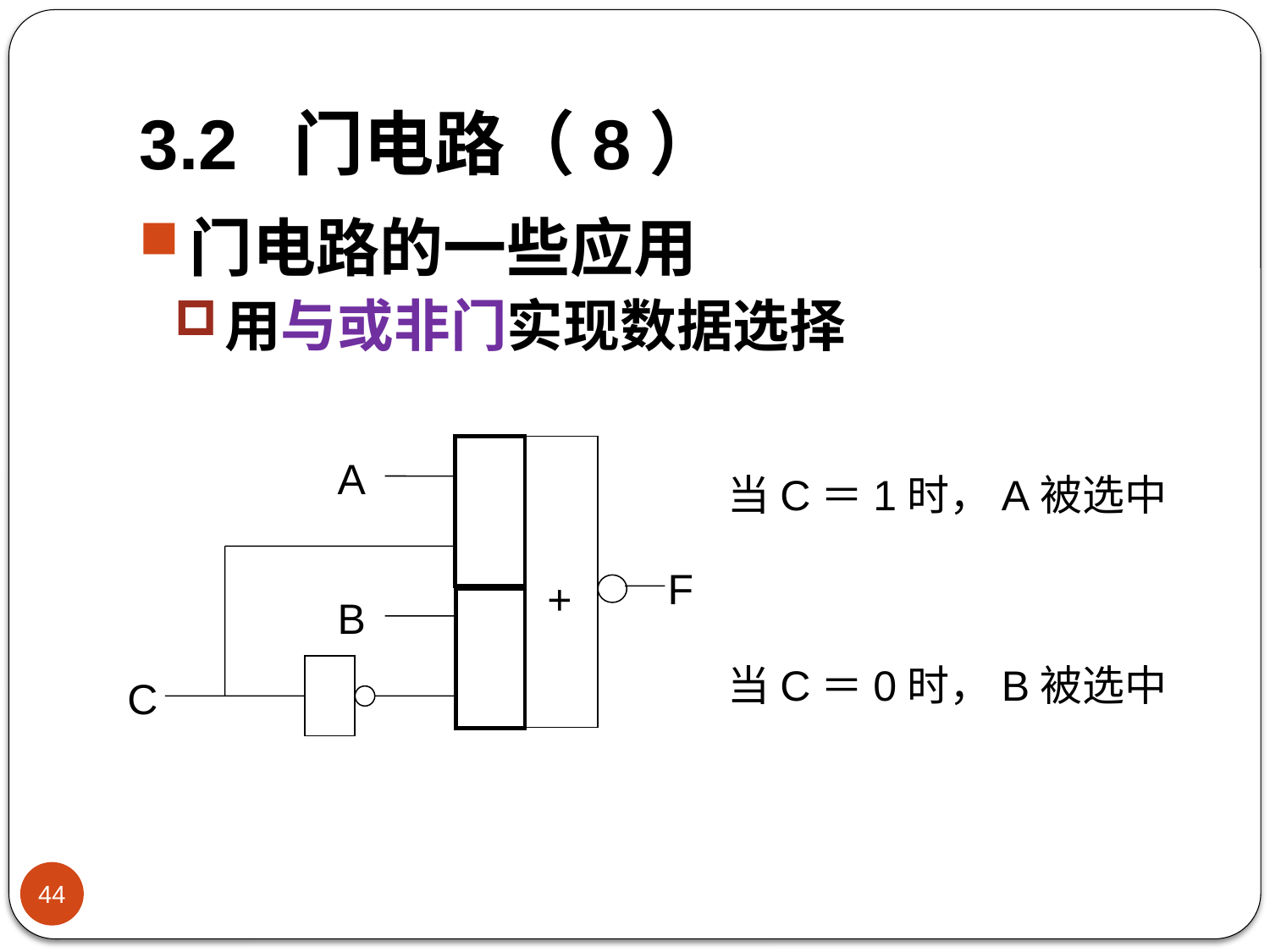

# 3.2  门电路（8）
门电路的一些应用
用与或非门实现数据选择

A

+

B

C

F
当C＝1时，A被选中
当C＝0时，B被选中
44